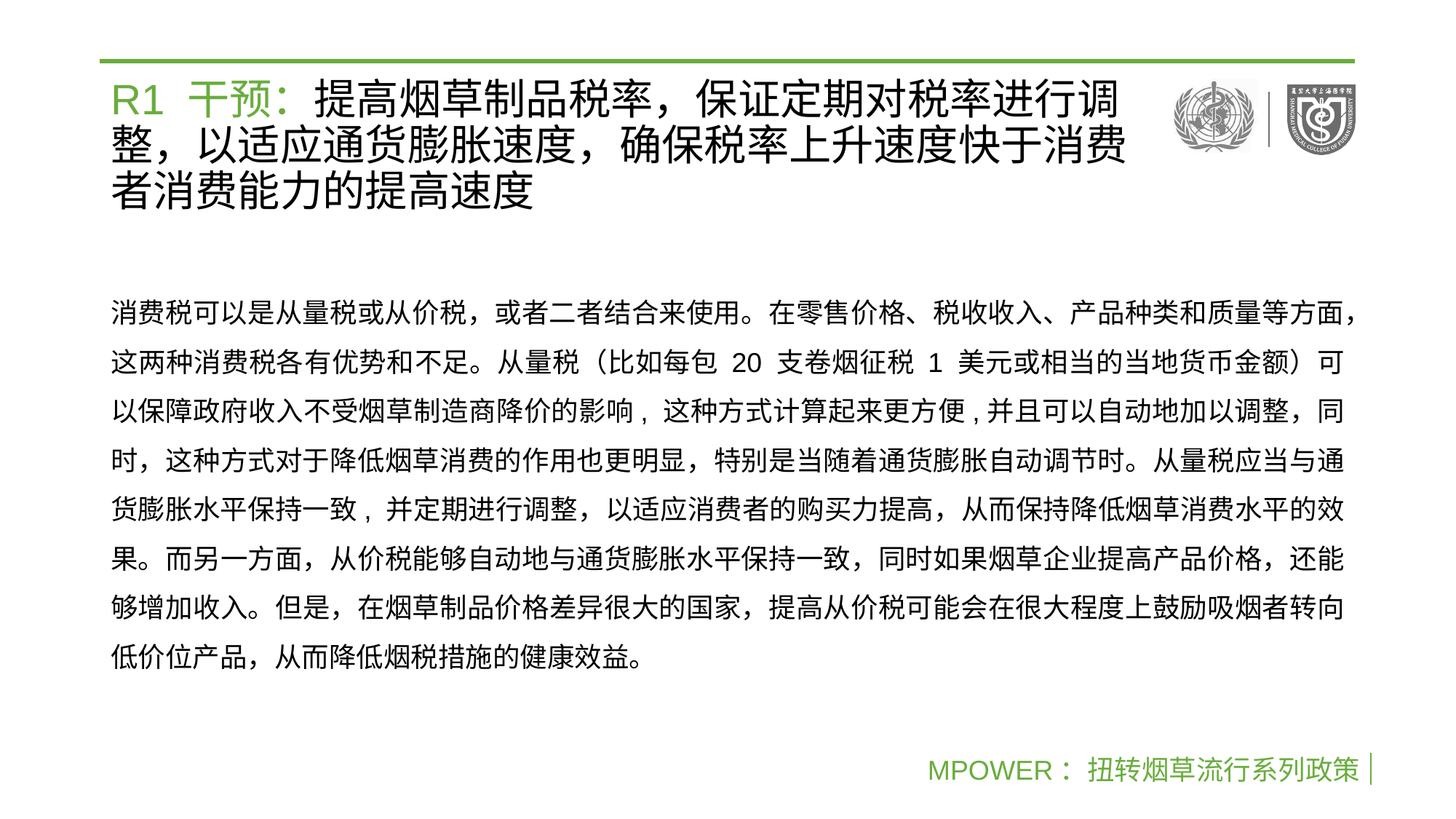

R1 干预：提高烟草制品税率，保证定期对税率进行调整，以适应通货膨胀速度，确保税率上升速度快于消费者消费能力的提高速度
消费税可以是从量税或从价税，或者二者结合来使用。在零售价格、税收收入、产品种类和质量等方面，这两种消费税各有优势和不足。从量税（比如每包 20 支卷烟征税 1 美元或相当的当地货币金额）可以保障政府收入不受烟草制造商降价的影响, 这种方式计算起来更方便,并且可以自动地加以调整，同时，这种方式对于降低烟草消费的作用也更明显，特别是当随着通货膨胀自动调节时。从量税应当与通货膨胀水平保持一致, 并定期进行调整，以适应消费者的购买力提高，从而保持降低烟草消费水平的效果。而另一方面，从价税能够自动地与通货膨胀水平保持一致，同时如果烟草企业提高产品价格，还能够增加收入。但是，在烟草制品价格差异很大的国家，提高从价税可能会在很大程度上鼓励吸烟者转向低价位产品，从而降低烟税措施的健康效益。